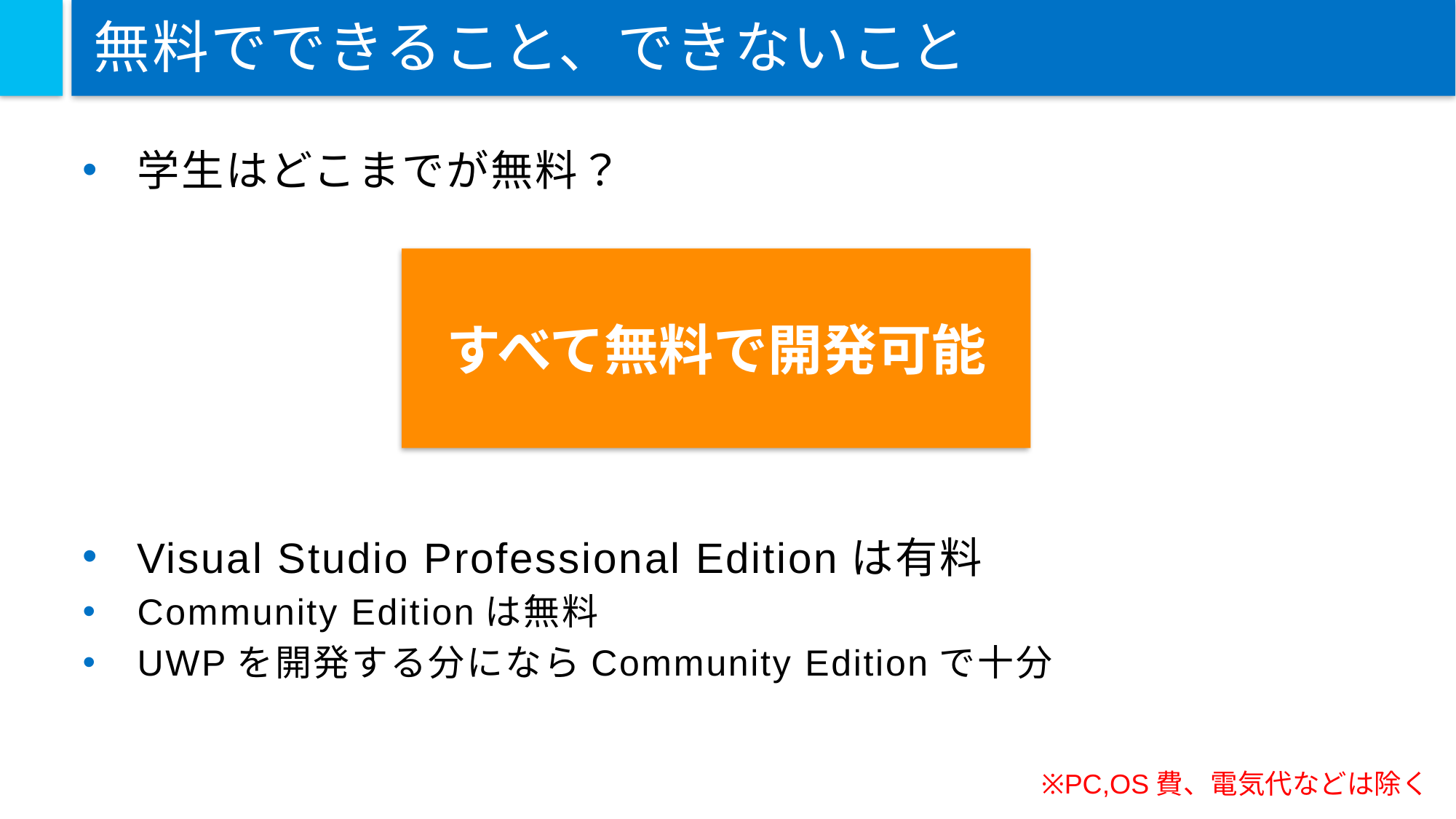

# 無料でできること、できないこと
学生はどこまでが無料？

すべて無料で開発可能
Visual Studio Professional Editionは有料
Community Editionは無料
UWPを開発する分にならCommunity Editionで十分
※PC,OS費、電気代などは除く